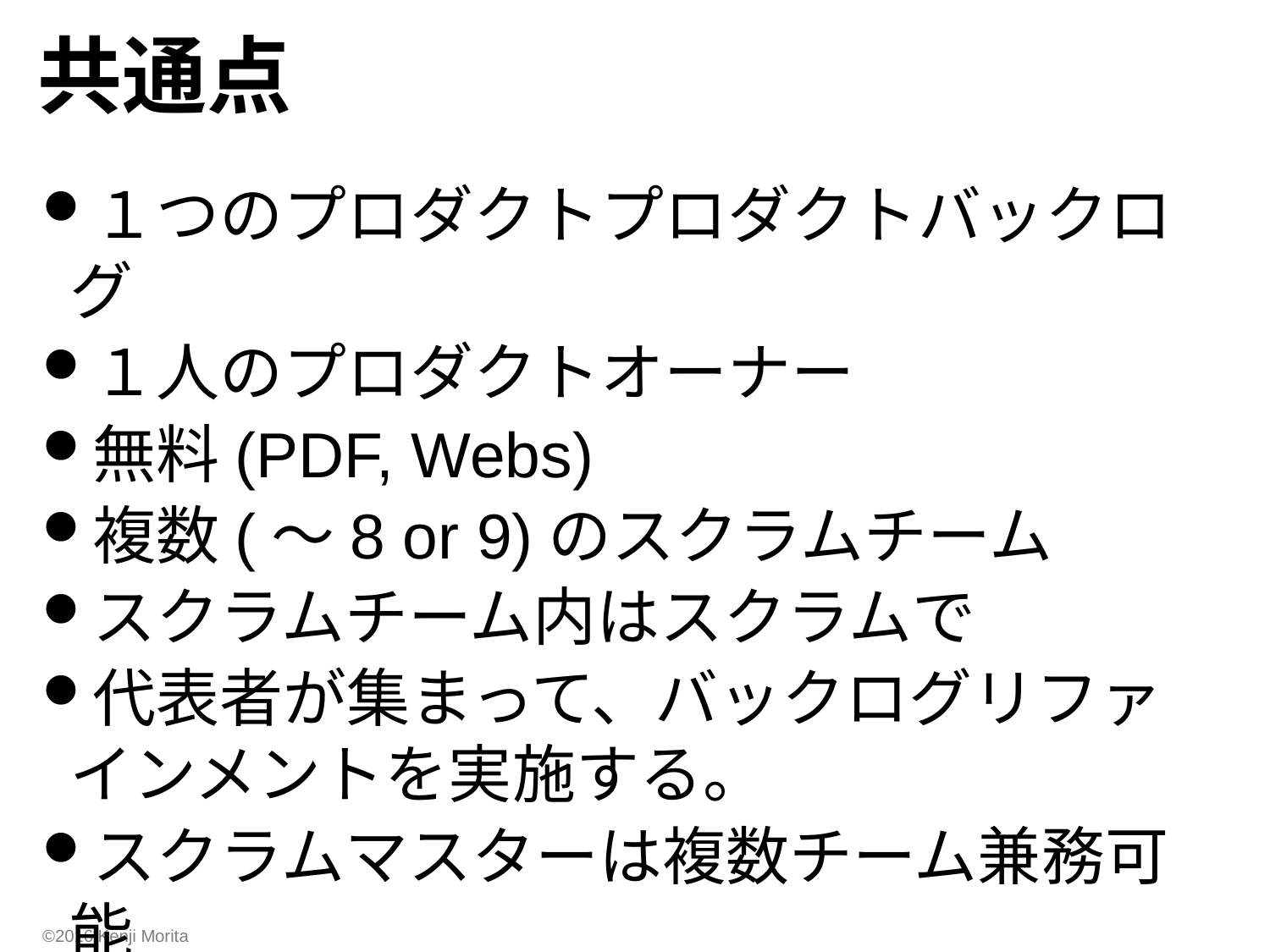

# 共通点
１つのプロダクトプロダクトバックログ
１人のプロダクトオーナー
無料(PDF, Webs)
複数(〜8 or 9)のスクラムチーム
スクラムチーム内はスクラムで
代表者が集まって、バックログリファインメントを実施する。
スクラムマスターは複数チーム兼務可能